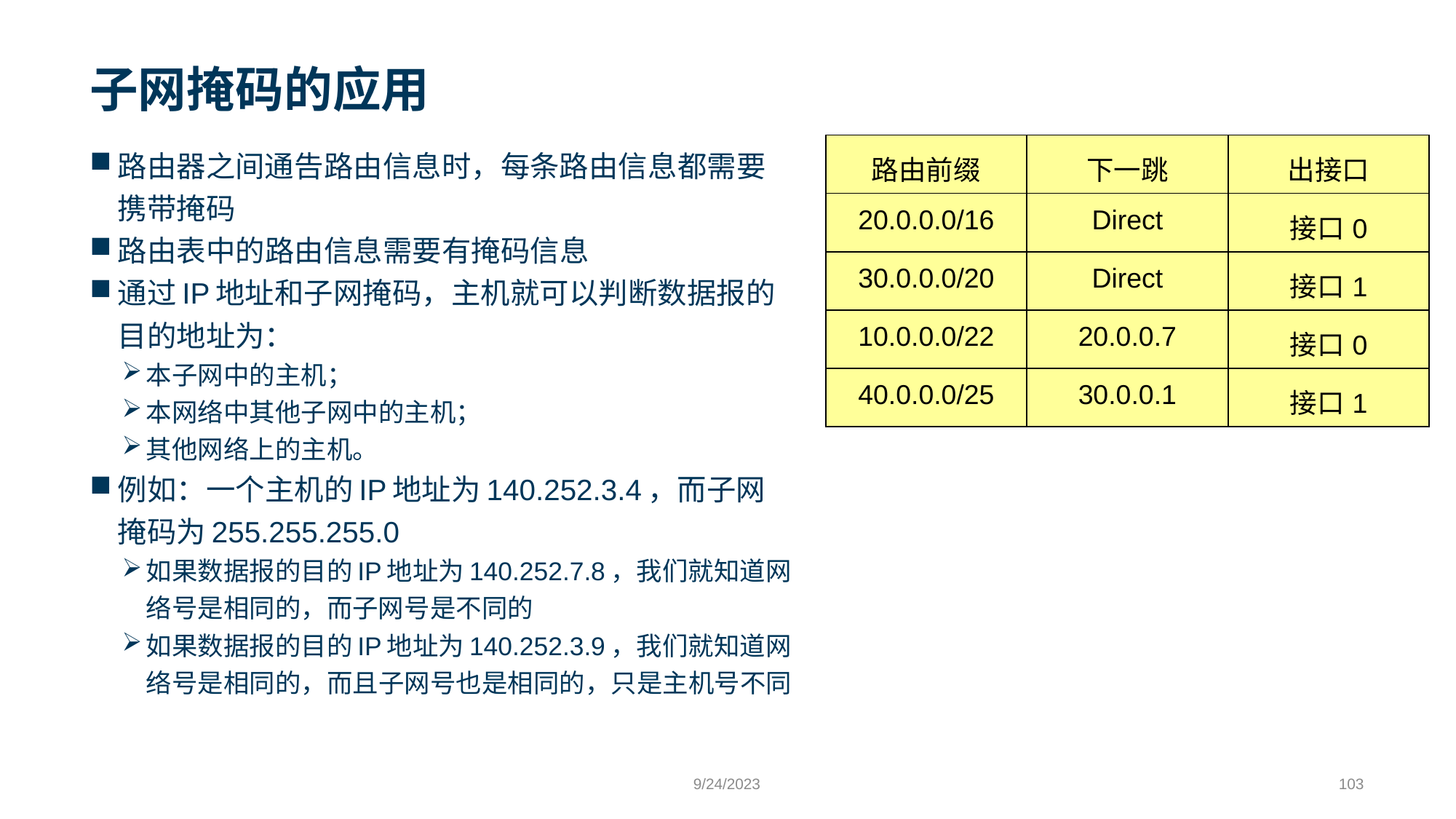

# 子网掩码的应用
路由器之间通告路由信息时，每条路由信息都需要携带掩码
路由表中的路由信息需要有掩码信息
通过IP地址和子网掩码，主机就可以判断数据报的目的地址为：
本子网中的主机；
本网络中其他子网中的主机；
其他网络上的主机。
例如：一个主机的IP地址为140.252.3.4，而子网掩码为255.255.255.0
如果数据报的目的IP地址为140.252.7.8，我们就知道网络号是相同的，而子网号是不同的
如果数据报的目的IP地址为140.252.3.9，我们就知道网络号是相同的，而且子网号也是相同的，只是主机号不同

| 路由前缀 | 下一跳 | 出接口 |
| --- | --- | --- |
| 20.0.0.0/16 | Direct | 接口0 |
| 30.0.0.0/20 | Direct | 接口1 |
| 10.0.0.0/22 | 20.0.0.7 | 接口0 |
| 40.0.0.0/25 | 30.0.0.1 | 接口1 |

9/24/2023
103